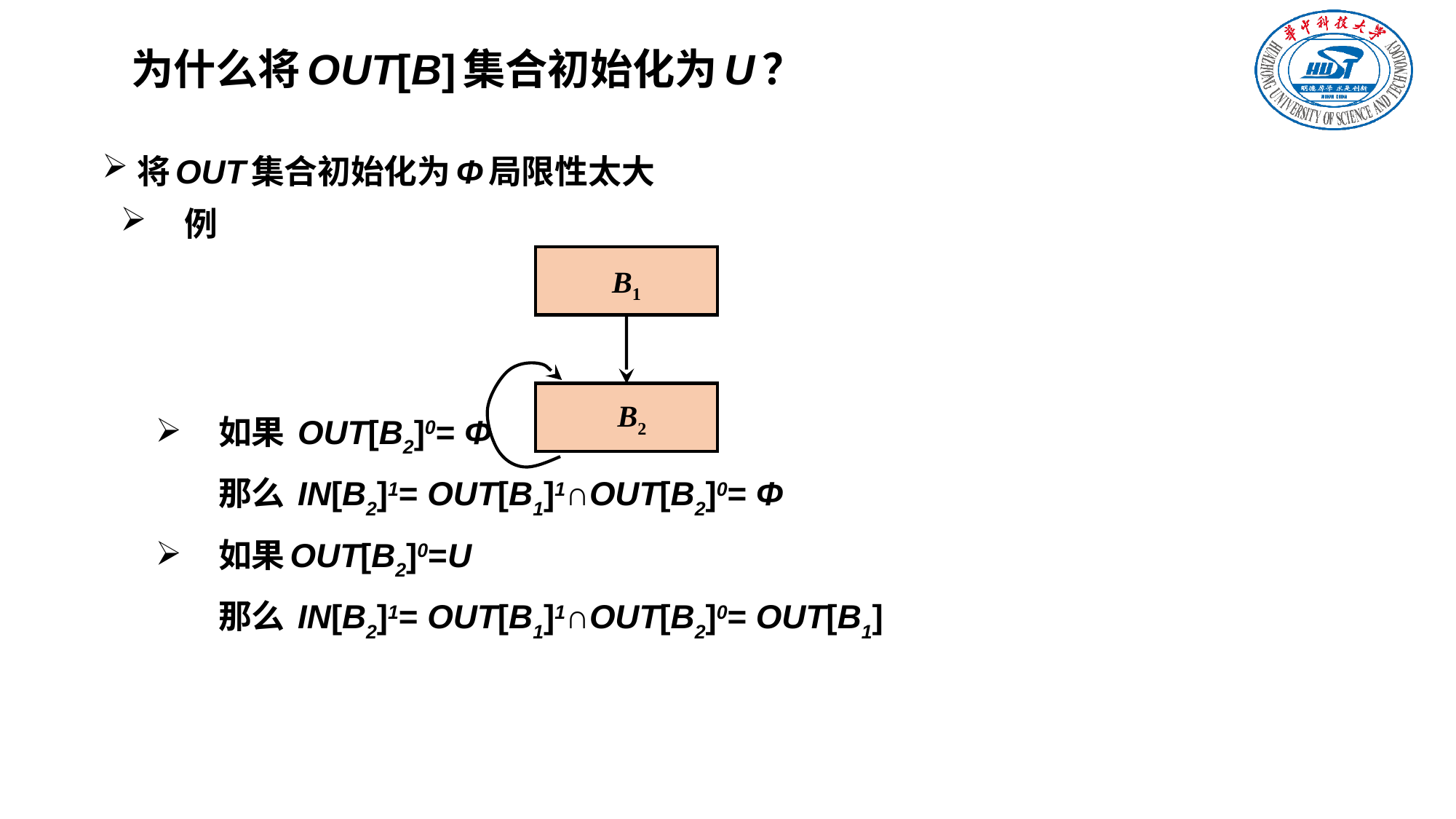

# 为什么将OUT[B]集合初始化为U？

将OUT集合初始化为Φ局限性太大
例

如果 OUT[B2]0= Φ
	那么 IN[B2]1= OUT[B1]1∩OUT[B2]0= Φ
如果OUT[B2]0=U
	那么 IN[B2]1= OUT[B1]1∩OUT[B2]0= OUT[B1]
B1

B2